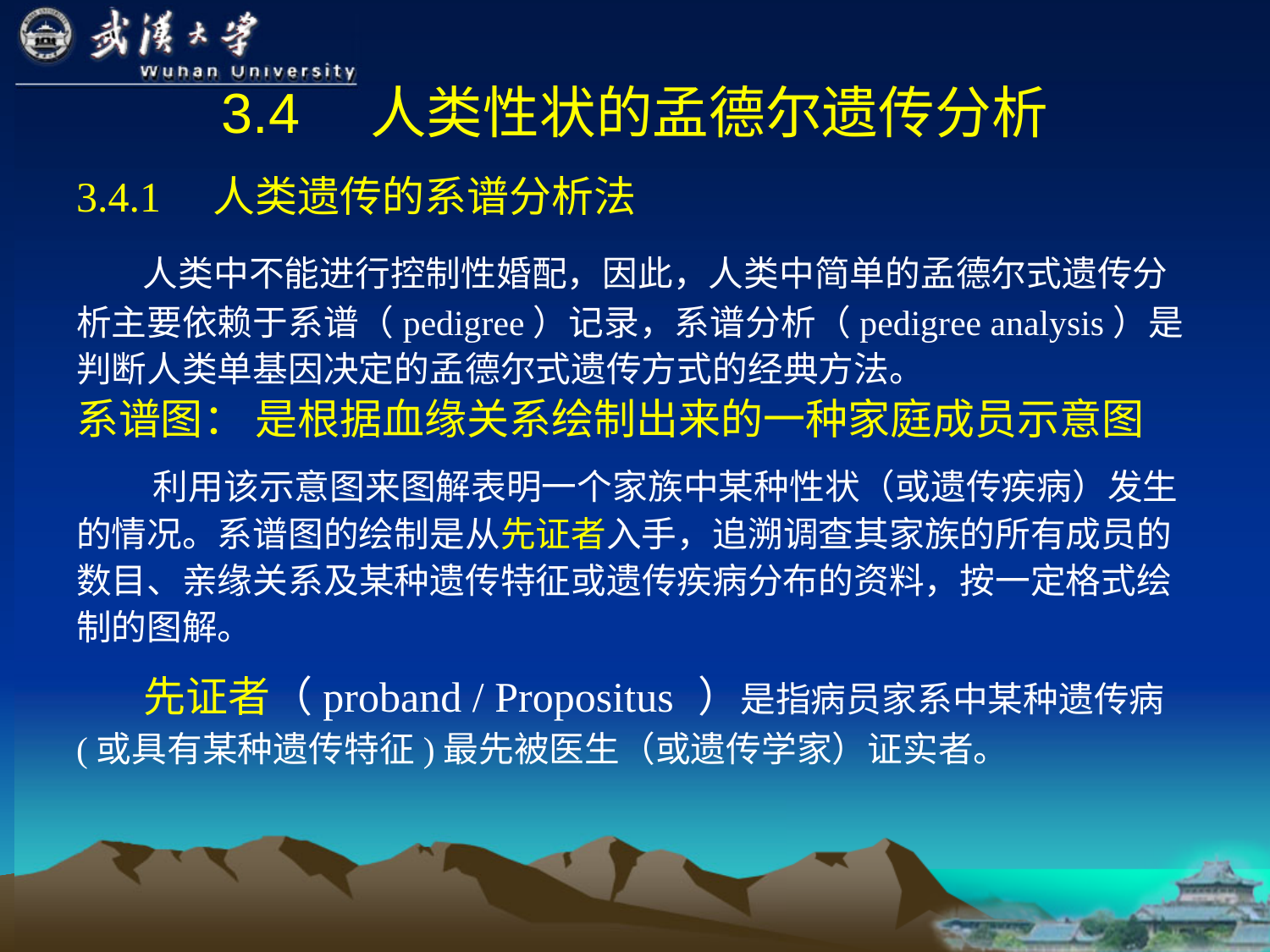

# 3.4　人类性状的孟德尔遗传分析
3.4.1　人类遗传的系谱分析法
     人类中不能进行控制性婚配，因此，人类中简单的孟德尔式遗传分析主要依赖于系谱（pedigree）记录，系谱分析（pedigree analysis）是判断人类单基因决定的孟德尔式遗传方式的经典方法。
系谱图： 是根据血缘关系绘制出来的一种家庭成员示意图
       利用该示意图来图解表明一个家族中某种性状（或遗传疾病）发生的情况。系谱图的绘制是从先证者入手，追溯调查其家族的所有成员的数目、亲缘关系及某种遗传特征或遗传疾病分布的资料，按一定格式绘制的图解。
      先证者（proband / Propositus ）是指病员家系中某种遗传病(或具有某种遗传特征)最先被医生（或遗传学家）证实者。